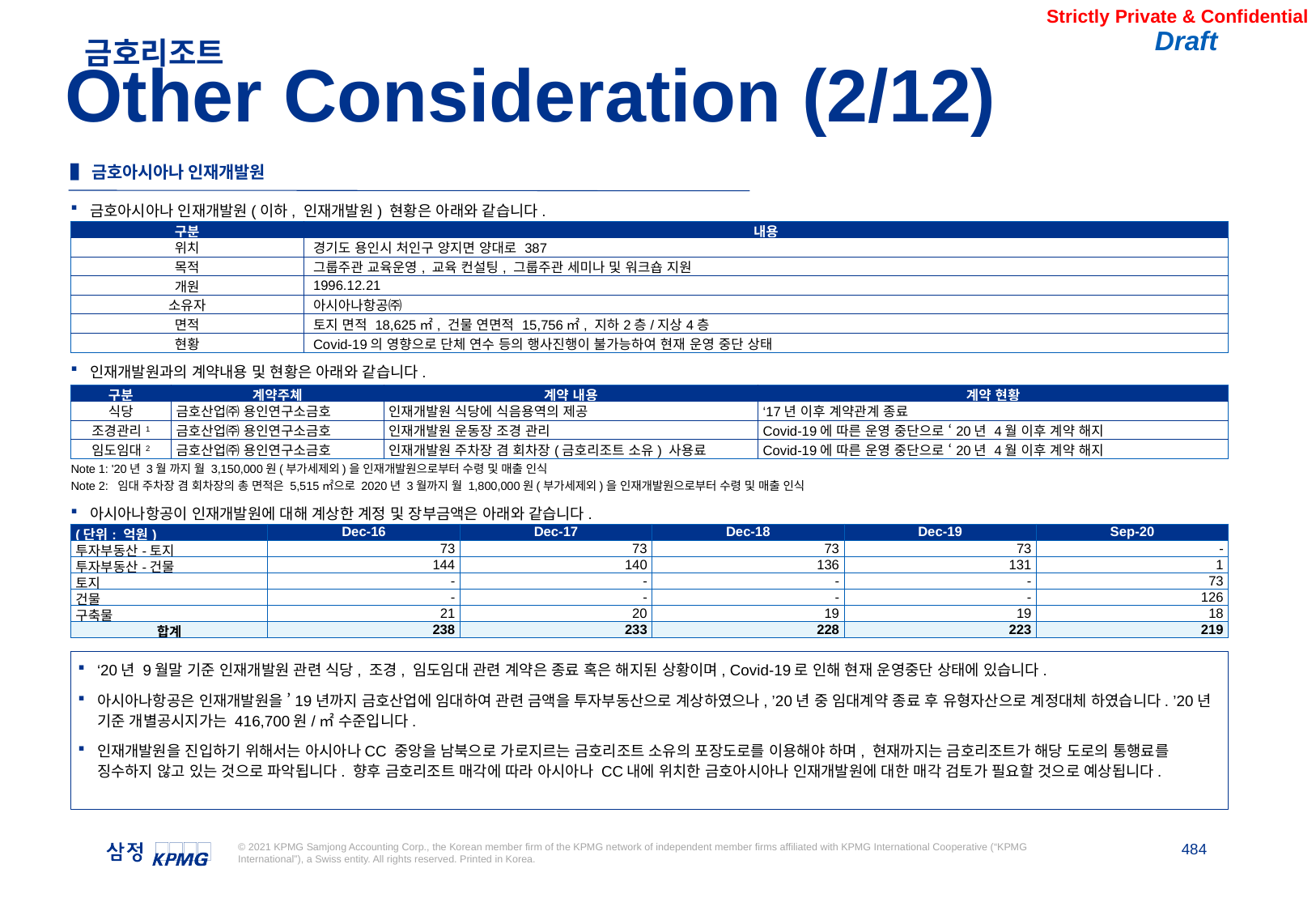

금호리조트
Other Consideration (2/12)
▌금호아시아나 인재개발원

금호아시아나 인재개발원(이하, 인재개발원) 현황은 아래와 같습니다.
| 구분 | 내용 |
| --- | --- |
| 위치 | 경기도 용인시 처인구 양지면 양대로 387 |
| 목적 | 그룹주관 교육운영, 교육 컨설팅, 그룹주관 세미나 및 워크숍 지원 |
| 개원 | 1996.12.21 |
| 소유자 | 아시아나항공㈜ |
| 면적 | 토지 면적 18,625㎡, 건물 연면적 15,756㎡, 지하2층/지상4층 |
| 현황 | Covid-19의 영향으로 단체 연수 등의 행사진행이 불가능하여 현재 운영 중단 상태 |
인재개발원과의 계약내용 및 현황은 아래와 같습니다.
| 구분 | 계약주쳬 | 계약 내용 | 계약 현황 |
| --- | --- | --- | --- |
| 식당 | 금호산업㈜ 용인연구소금호 | 인재개발원 식당에 식음용역의 제공 | ‘17년 이후 계약관계 종료 |
| 조경관리1 | 금호산업㈜ 용인연구소금호 | 인재개발원 운동장 조경 관리 | Covid-19에 따른 운영 중단으로 ‘20년 4월 이후 계약 해지 |
| 임도임대2 | 금호산업㈜ 용인연구소금호 | 인재개발원 주차장 겸 회차장(금호리조트 소유) 사용료 | Covid-19에 따른 운영 중단으로 ‘20년 4월 이후 계약 해지 |
Note 1: '20년 3월 까지 월 3,150,000원(부가세제외)을 인재개발원으로부터 수령 및 매출 인식
Note 2:  임대 주차장 겸 회차장의 총 면적은 5,515㎡으로 2020년 3월까지 월 1,800,000원(부가세제외)을 인재개발원으로부터 수령 및 매출 인식
아시아나항공이 인재개발원에 대해 계상한 계정 및 장부금액은 아래와 같습니다.
| (단위: 억원) | Dec-16 | Dec-17 | Dec-18 | Dec-19 | Sep-20 |
| --- | --- | --- | --- | --- | --- |
| 투자부동산-토지 | 73 | 73 | 73 | 73 | - |
| 투자부동산-건물 | 144 | 140 | 136 | 131 | 1 |
| 토지 | - | - | - | - | 73 |
| 건물 | - | - | - | - | 126 |
| 구축물 | 21 | 20 | 19 | 19 | 18 |
| 합계 | 238 | 233 | 228 | 223 | 219 |
‘20년 9월말 기준 인재개발원 관련 식당, 조경, 임도임대 관련 계약은 종료 혹은 해지된 상황이며, Covid-19로 인해 현재 운영중단 상태에 있습니다.
아시아나항공은 인재개발원을 ’19년까지 금호산업에 임대하여 관련 금액을 투자부동산으로 계상하였으나, ’20년 중 임대계약 종료 후 유형자산으로 계정대체 하였습니다. ’20년 기준 개별공시지가는 416,700원/㎡ 수준입니다.
인재개발원을 진입하기 위해서는 아시아나CC 중앙을 남북으로 가로지르는 금호리조트 소유의 포장도로를 이용해야 하며, 현재까지는 금호리조트가 해당 도로의 통행료를 징수하지 않고 있는 것으로 파악됩니다. 향후 금호리조트 매각에 따라 아시아나 CC내에 위치한 금호아시아나 인재개발원에 대한 매각 검토가 필요할 것으로 예상됩니다.